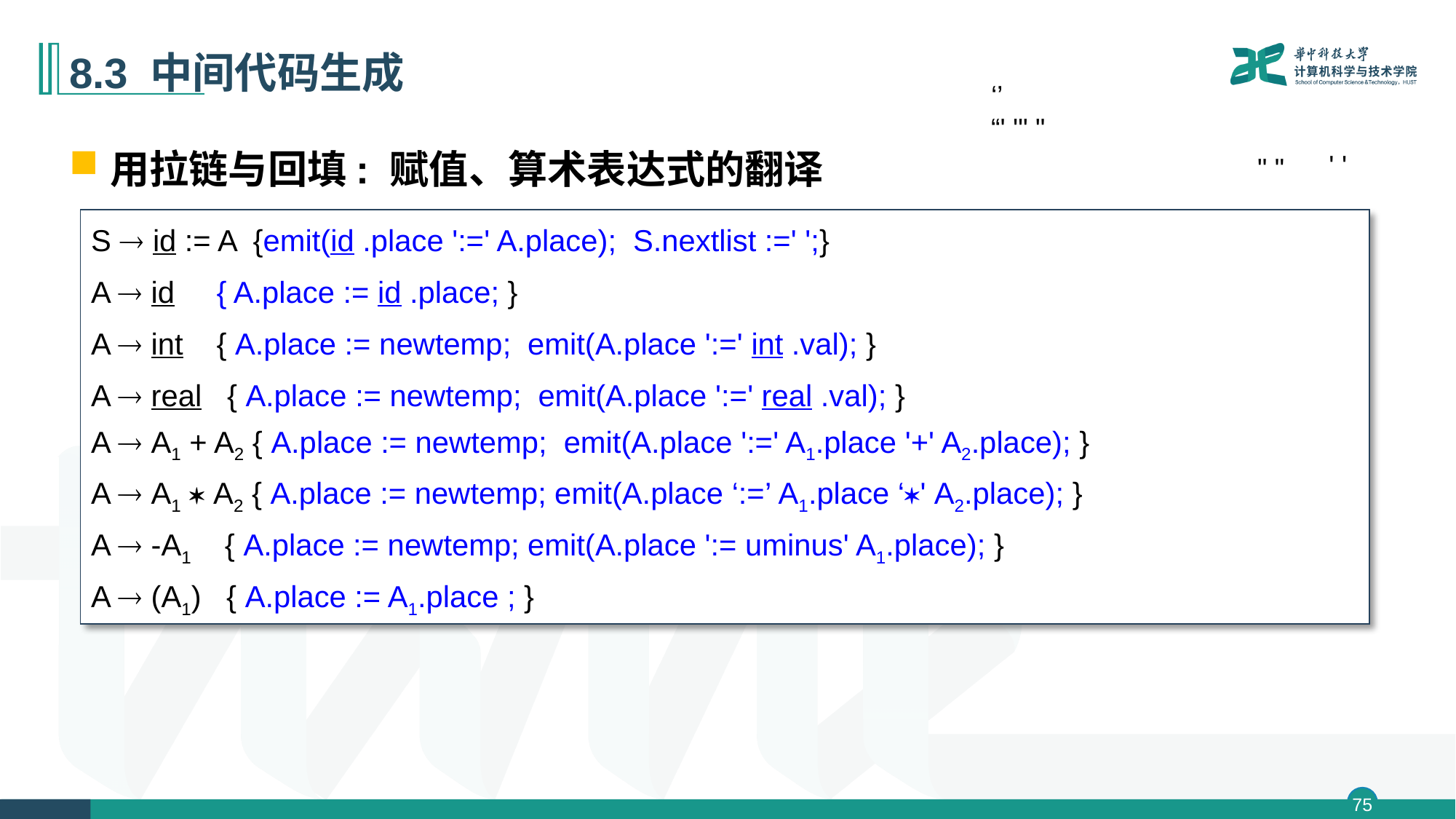

# 8.3 中间代码生成
‘’
“' '" "

用拉链与回填: 赋值、算术表达式的翻译

' '
" "
S → id := A  {emit(id .place ':=' A.place);  S.nextlist :=' ';}
A → id     { A.place := id .place; }
A → int    { A.place := newtemp;  emit(A.place ':=' int .val); }
A → real   { A.place := newtemp;  emit(A.place ':=' real .val); }
A → A1 + A2 { A.place := newtemp;  emit(A.place ':=' A1.place '+' A2.place); }
A → A1 ∗ A2 { A.place := newtemp; emit(A.place ‘:=’ A1.place ‘∗' A2.place); }
A → -A1    { A.place := newtemp; emit(A.place ':= uminus' A1.place); }
A → (A1)   { A.place := A1.place ; }